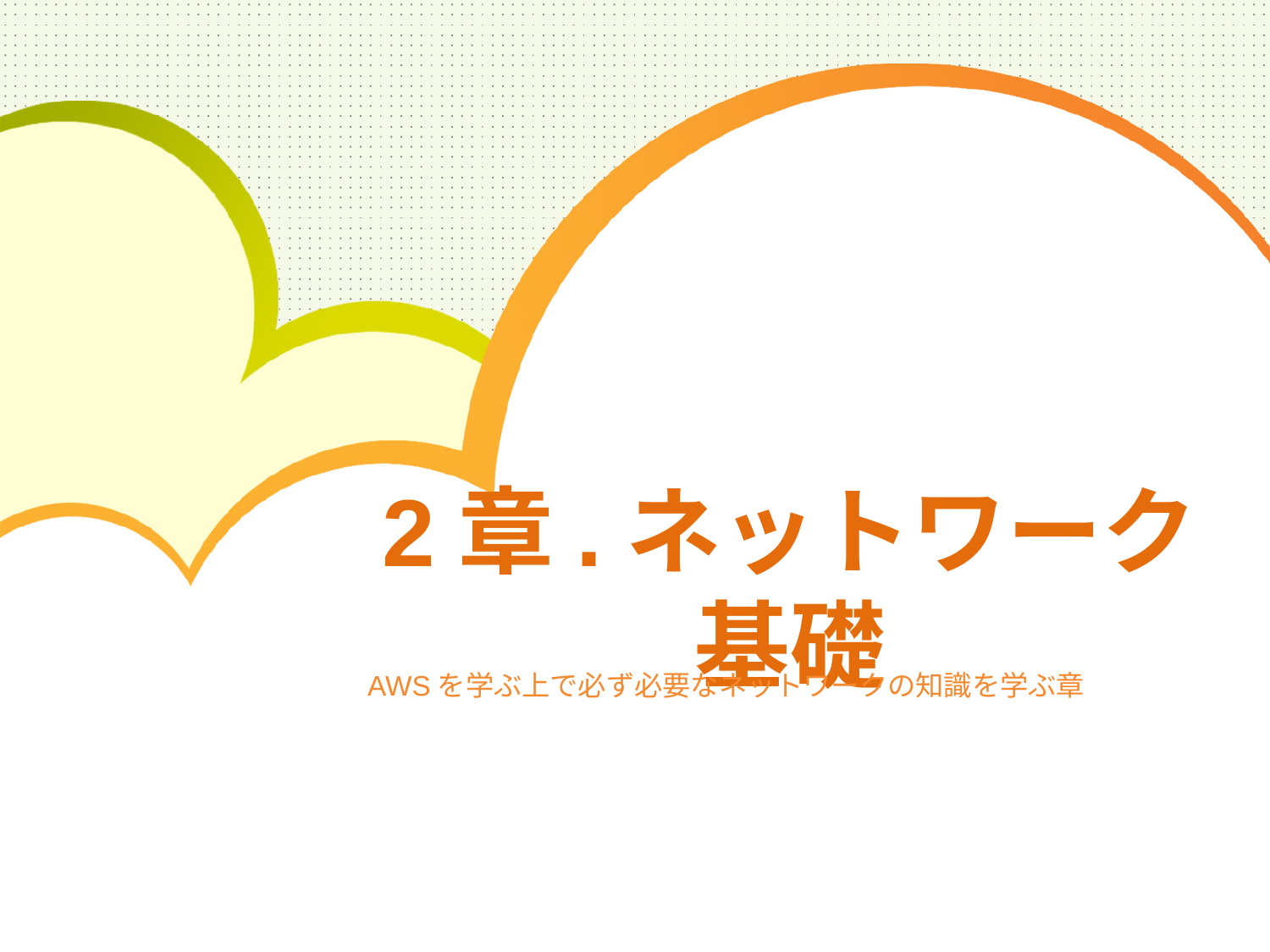

# 2章.ネットワーク基礎
AWSを学ぶ上で必ず必要なネットワークの知識を学ぶ章